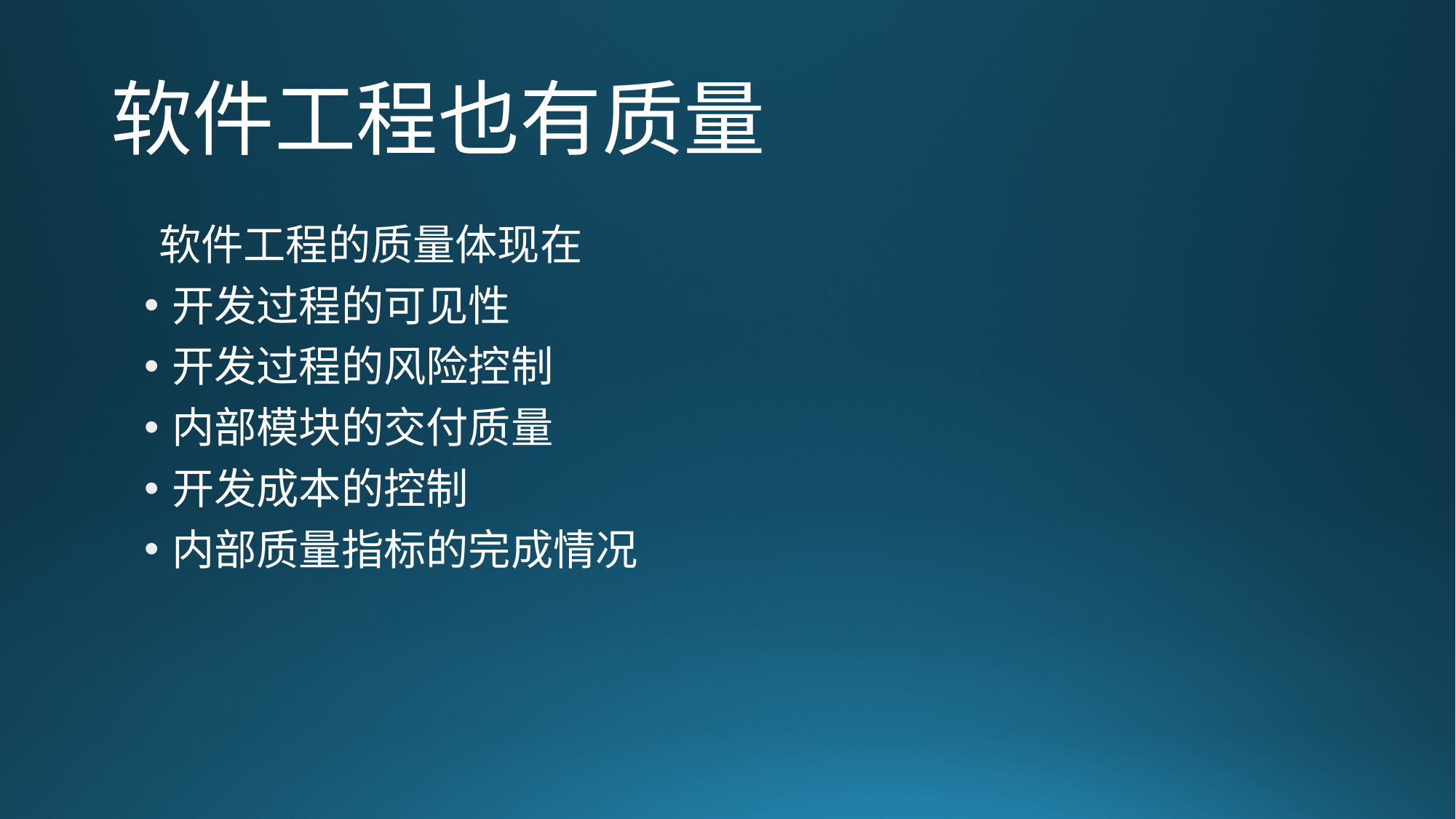

# 软件工程也有质量
软件工程的质量体现在
开发过程的可见性
开发过程的风险控制
内部模块的交付质量
开发成本的控制
内部质量指标的完成情况